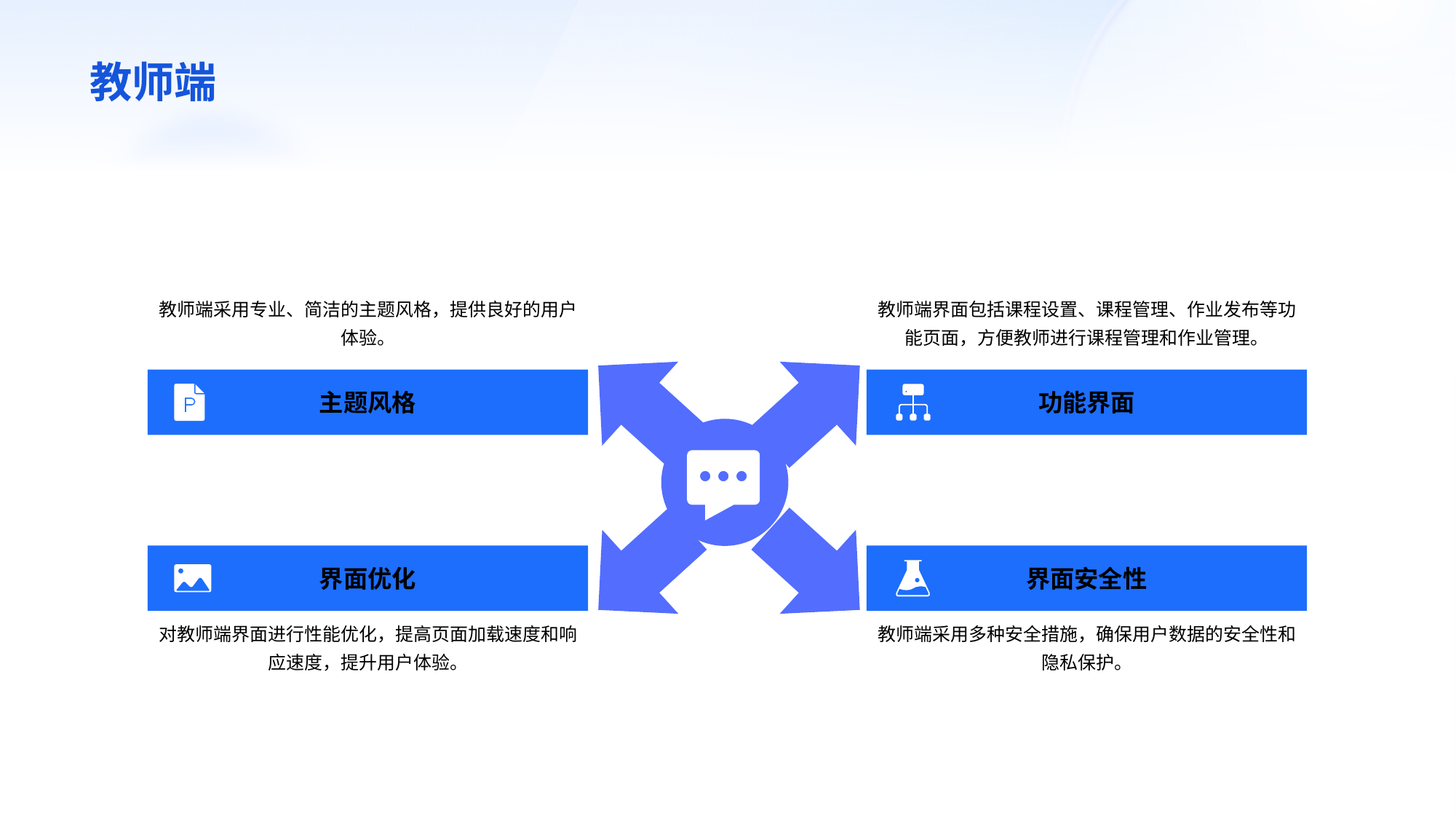

教师端
教师端采用专业、简洁的主题风格，提供良好的用户体验。
主题风格

教师端界面包括课程设置、课程管理、作业发布等功能页面，方便教师进行课程管理和作业管理。
功能界面

界面优化

对教师端界面进行性能优化，提高页面加载速度和响应速度，提升用户体验。
界面安全性

教师端采用多种安全措施，确保用户数据的安全性和隐私保护。